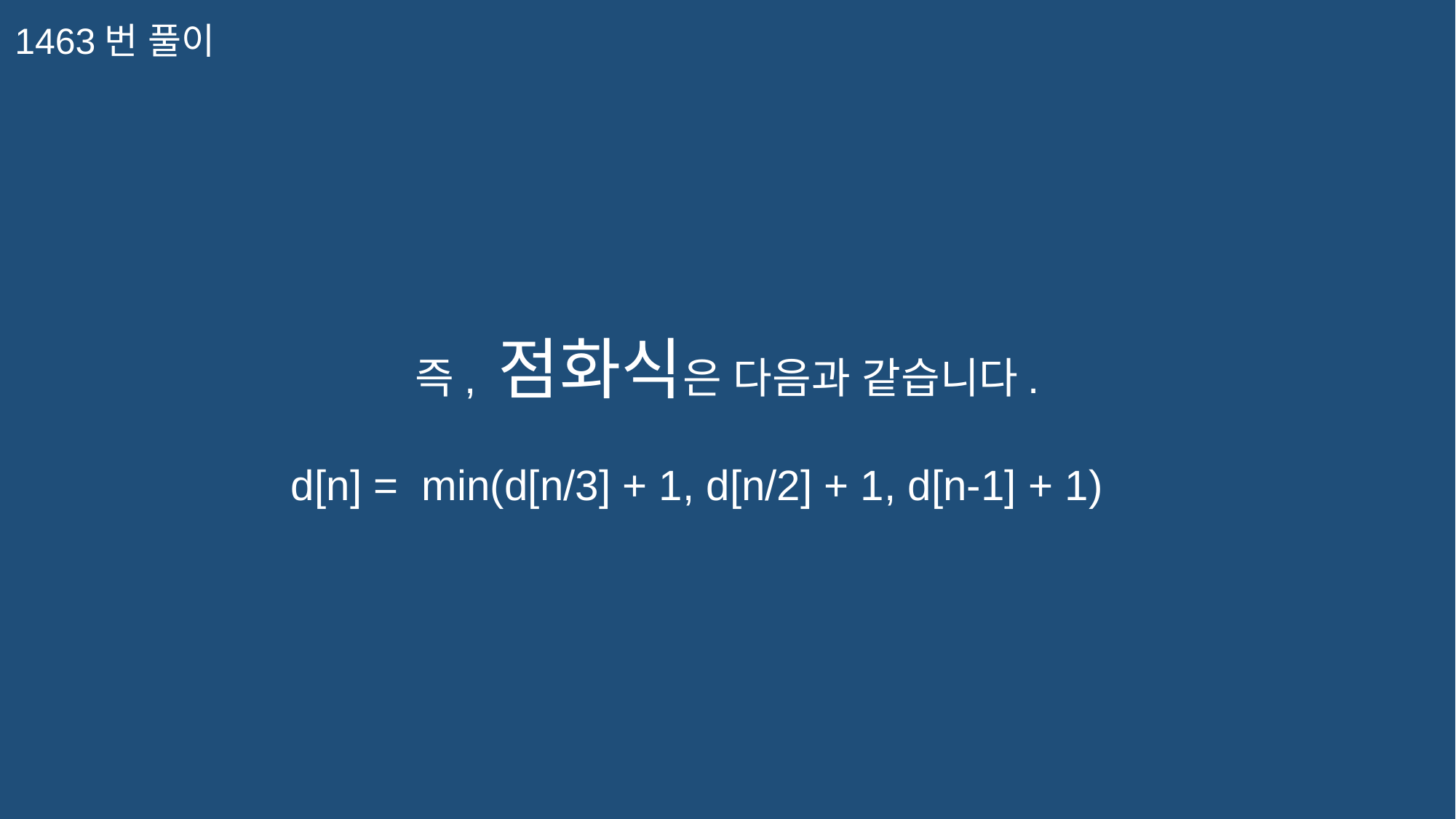

1463번 풀이
즉, 점화식은 다음과 같습니다.

d[n] =  min(d[n/3] + 1, d[n/2] + 1, d[n-1] + 1)